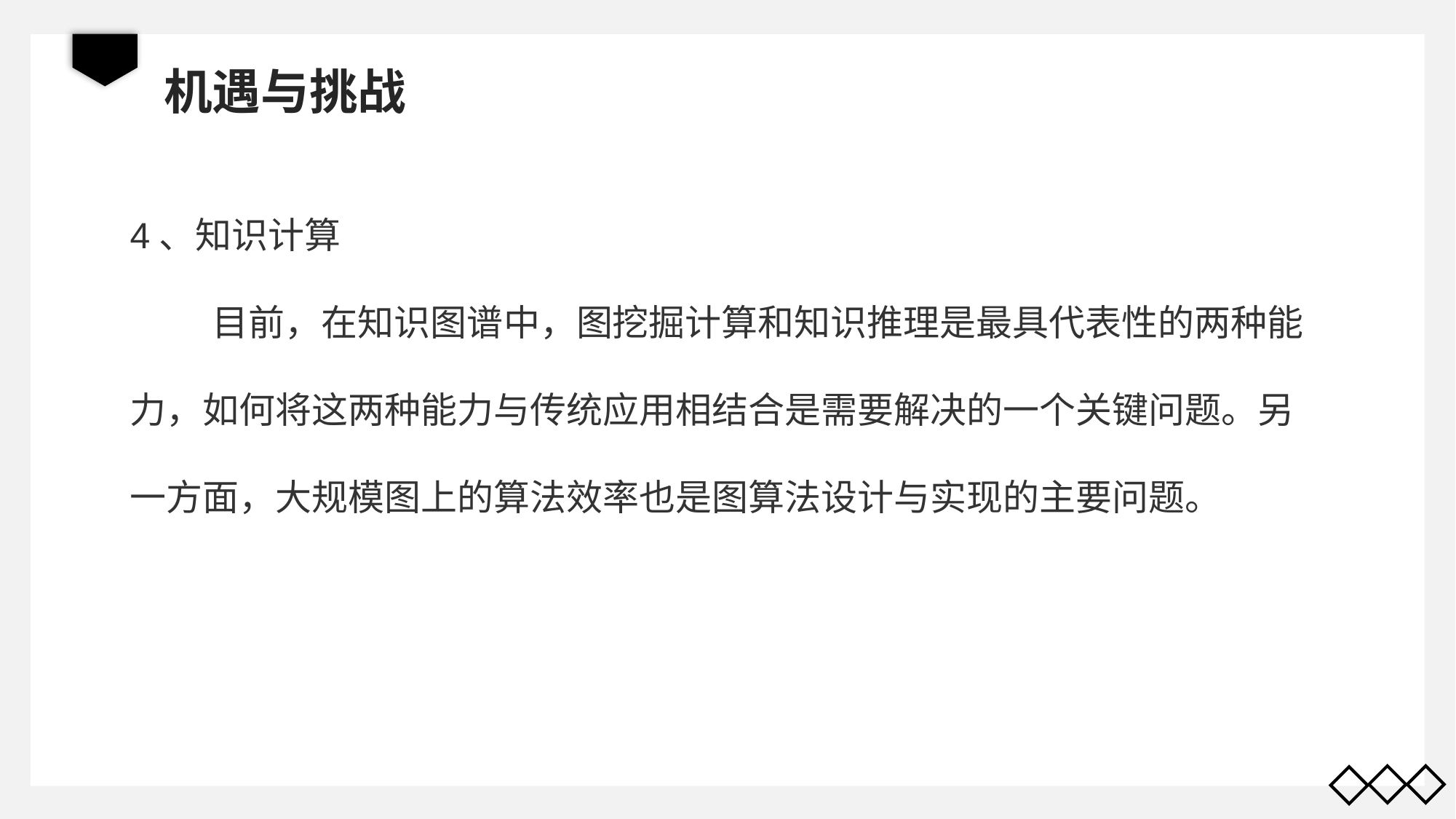

机遇与挑战
4、知识计算
         目前，在知识图谱中，图挖掘计算和知识推理是最具代表性的两种能力，如何将这两种能力与传统应用相结合是需要解决的一个关键问题。另一方面，大规模图上的算法效率也是图算法设计与实现的主要问题。